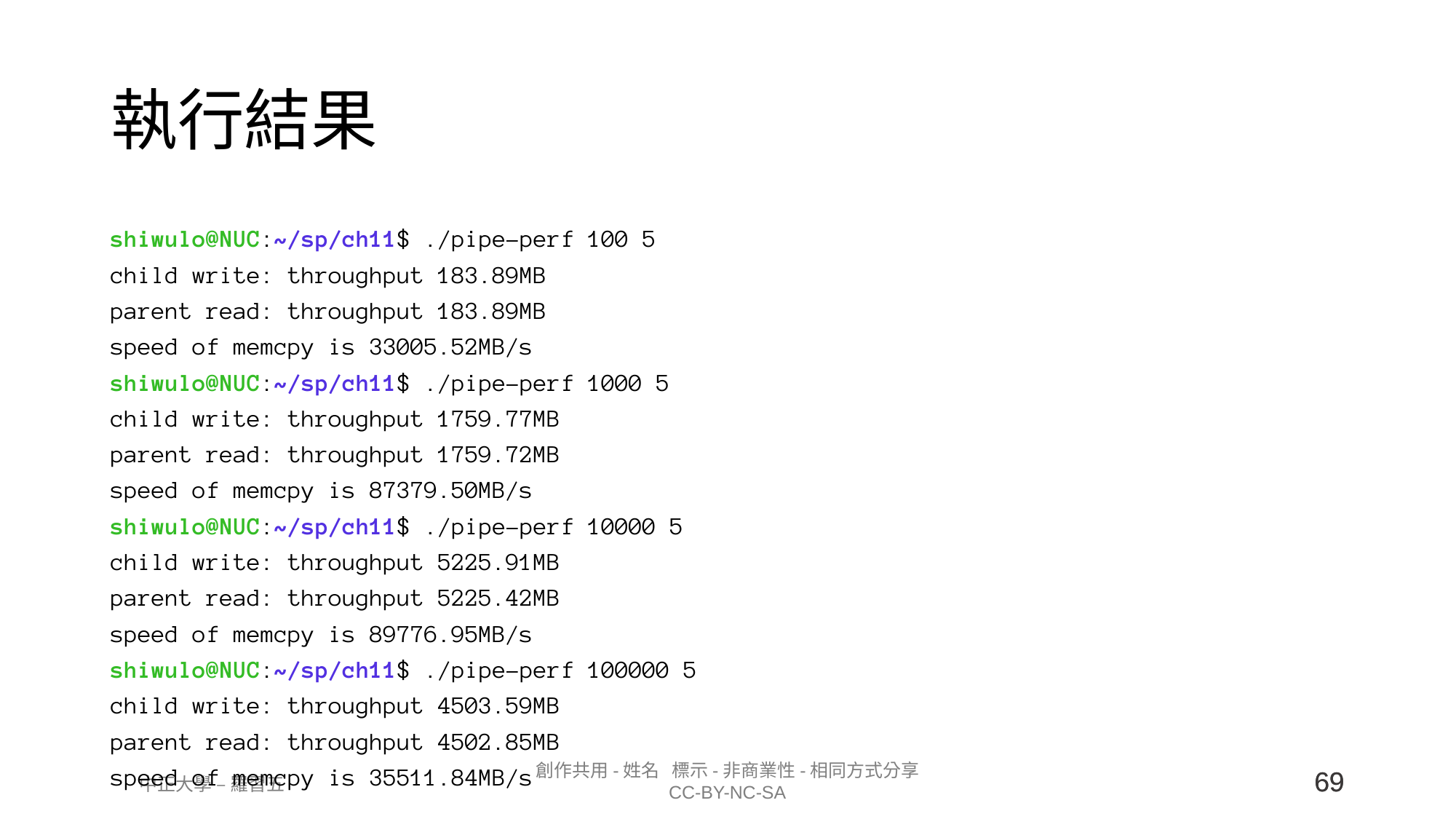

# 執行結果
shiwulo@NUC:~/sp/ch11$ ./pipe-perf 100 5
child write: throughput 183.89MB
parent read: throughput 183.89MB
speed of memcpy is 33005.52MB/s
shiwulo@NUC:~/sp/ch11$ ./pipe-perf 1000 5
child write: throughput 1759.77MB
parent read: throughput 1759.72MB
speed of memcpy is 87379.50MB/s
shiwulo@NUC:~/sp/ch11$ ./pipe-perf 10000 5
child write: throughput 5225.91MB
parent read: throughput 5225.42MB
speed of memcpy is 89776.95MB/s
shiwulo@NUC:~/sp/ch11$ ./pipe-perf 100000 5
child write: throughput 4503.59MB
parent read: throughput 4502.85MB
speed of memcpy is 35511.84MB/s